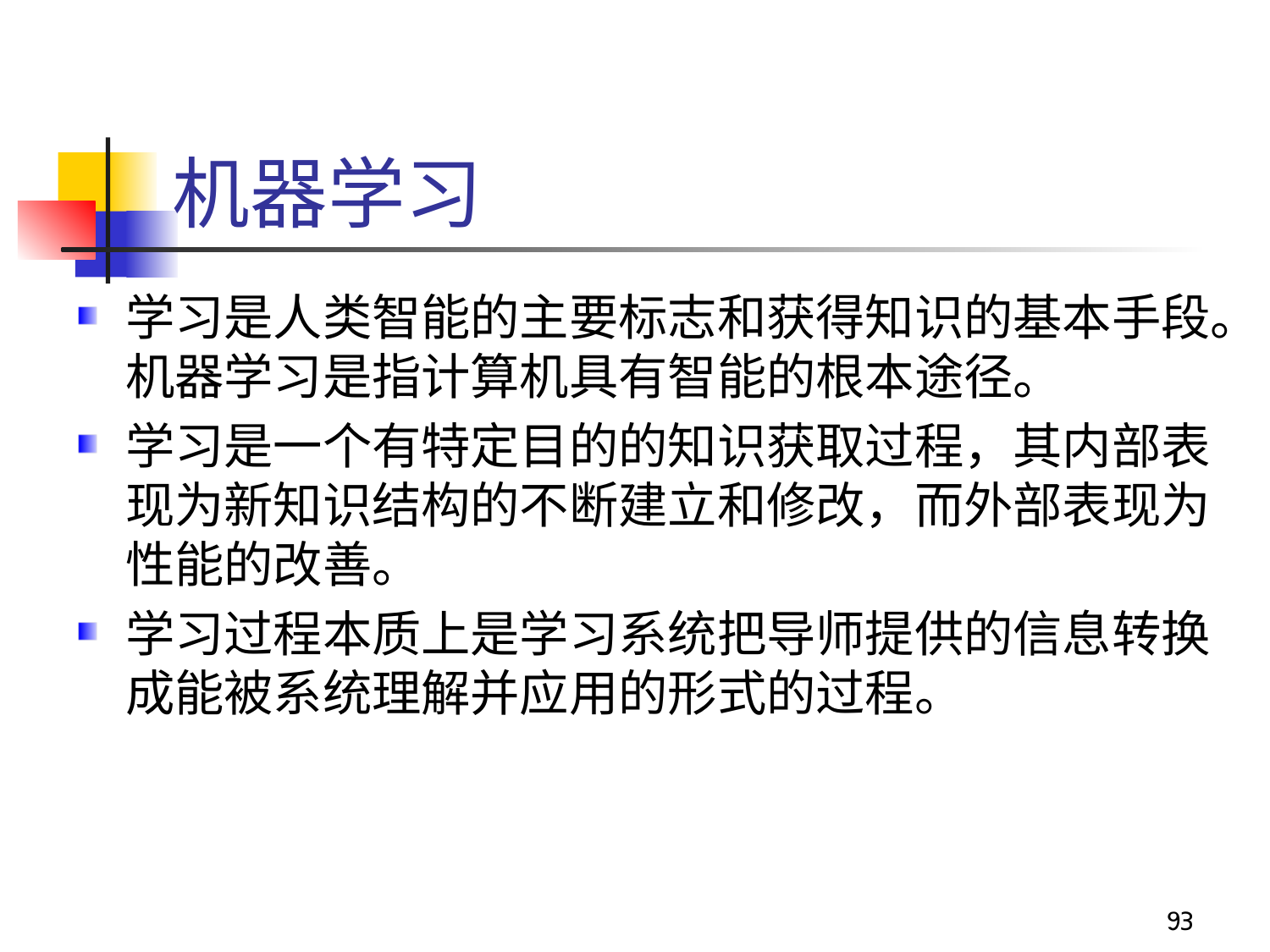

# 机器学习
学习是人类智能的主要标志和获得知识的基本手段。机器学习是指计算机具有智能的根本途径。
学习是一个有特定目的的知识获取过程，其内部表现为新知识结构的不断建立和修改，而外部表现为性能的改善。
学习过程本质上是学习系统把导师提供的信息转换成能被系统理解并应用的形式的过程。
93